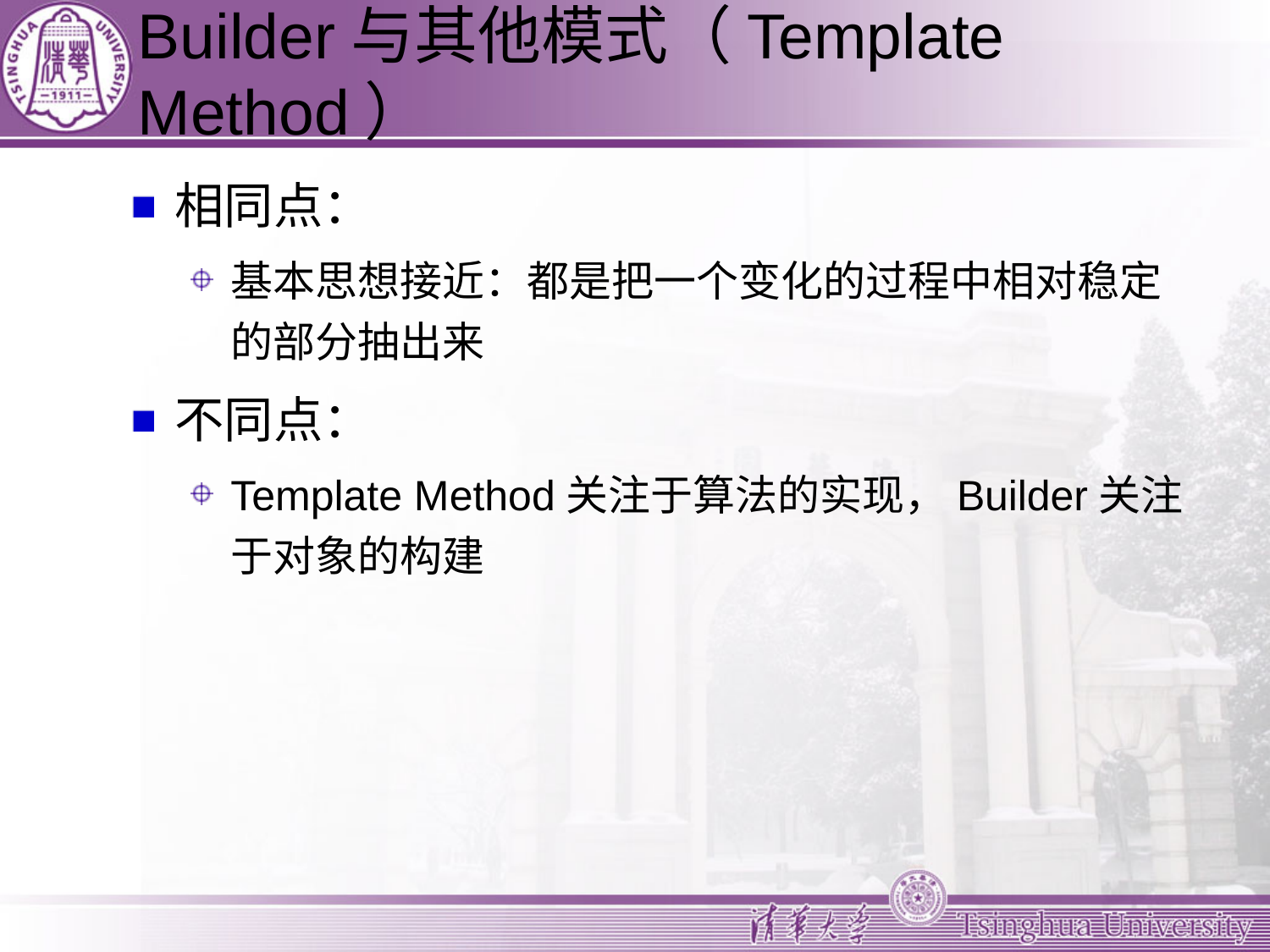

# Builder与其他模式（Template Method）
相同点：
基本思想接近：都是把一个变化的过程中相对稳定的部分抽出来
不同点：
Template Method关注于算法的实现，Builder关注于对象的构建